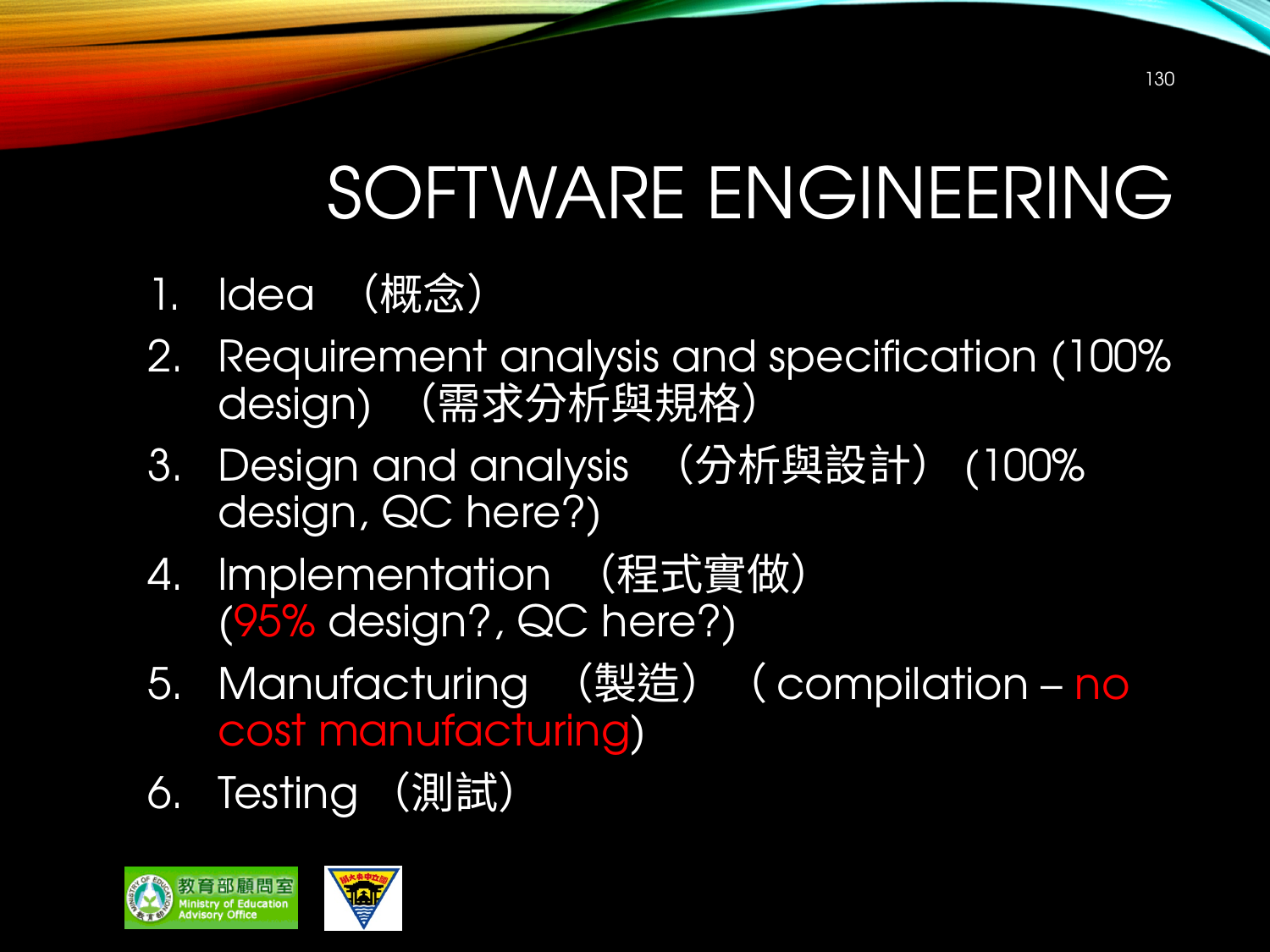

130
# Software engineering
Idea （概念）
Requirement analysis and specification (100% design) （需求分析與規格）
Design and analysis （分析與設計）(100% design, QC here?)
Implementation （程式實做）
(95% design?, QC here?)
Manufacturing （製造）（compilation – no cost manufacturing)
Testing（測試）